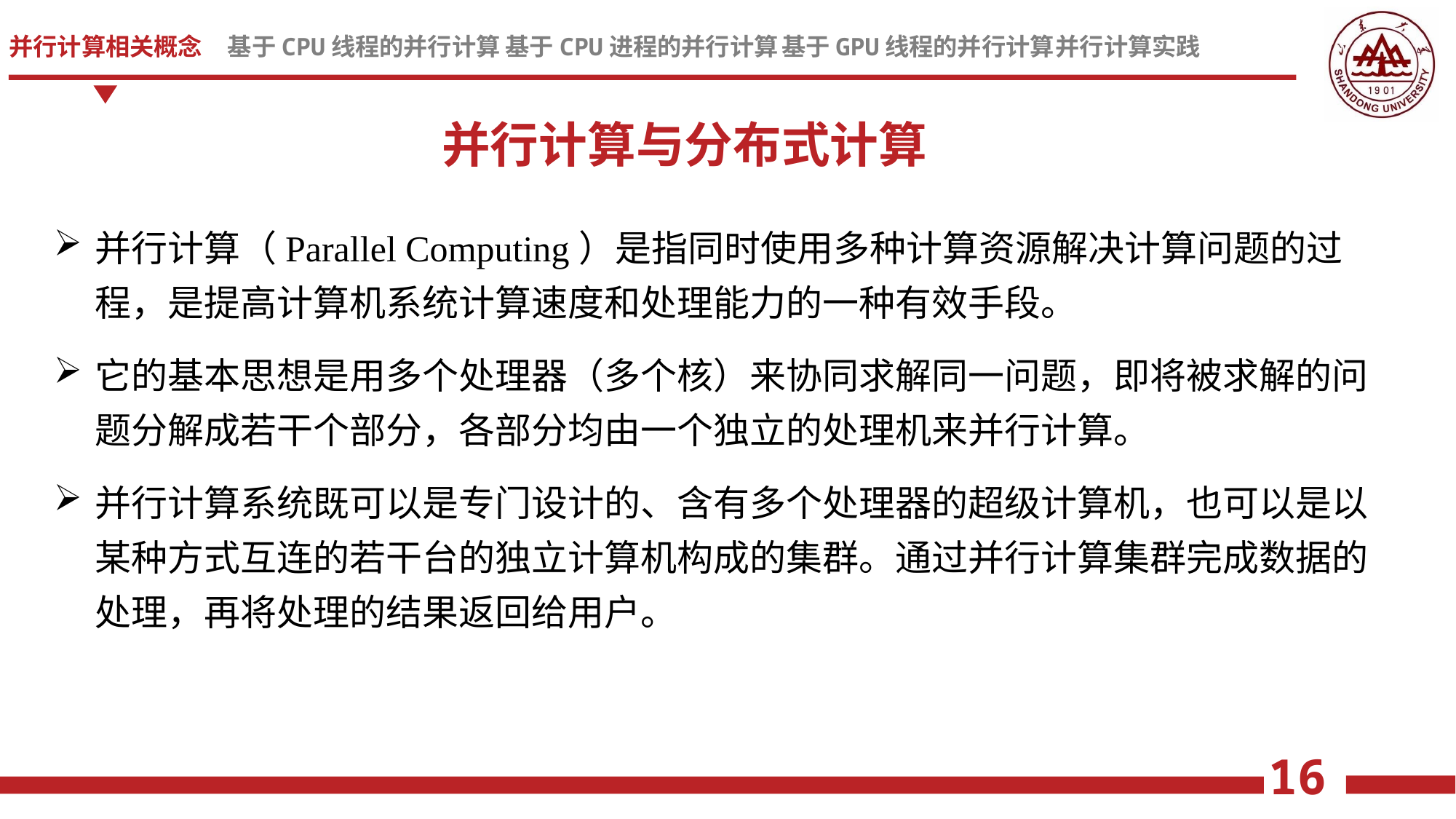

并行计算与分布式计算
并行计算（Parallel Computing）是指同时使用多种计算资源解决计算问题的过程，是提高计算机系统计算速度和处理能力的一种有效手段。
它的基本思想是用多个处理器（多个核）来协同求解同一问题，即将被求解的问题分解成若干个部分，各部分均由一个独立的处理机来并行计算。
并行计算系统既可以是专门设计的、含有多个处理器的超级计算机，也可以是以某种方式互连的若干台的独立计算机构成的集群。通过并行计算集群完成数据的处理，再将处理的结果返回给用户。